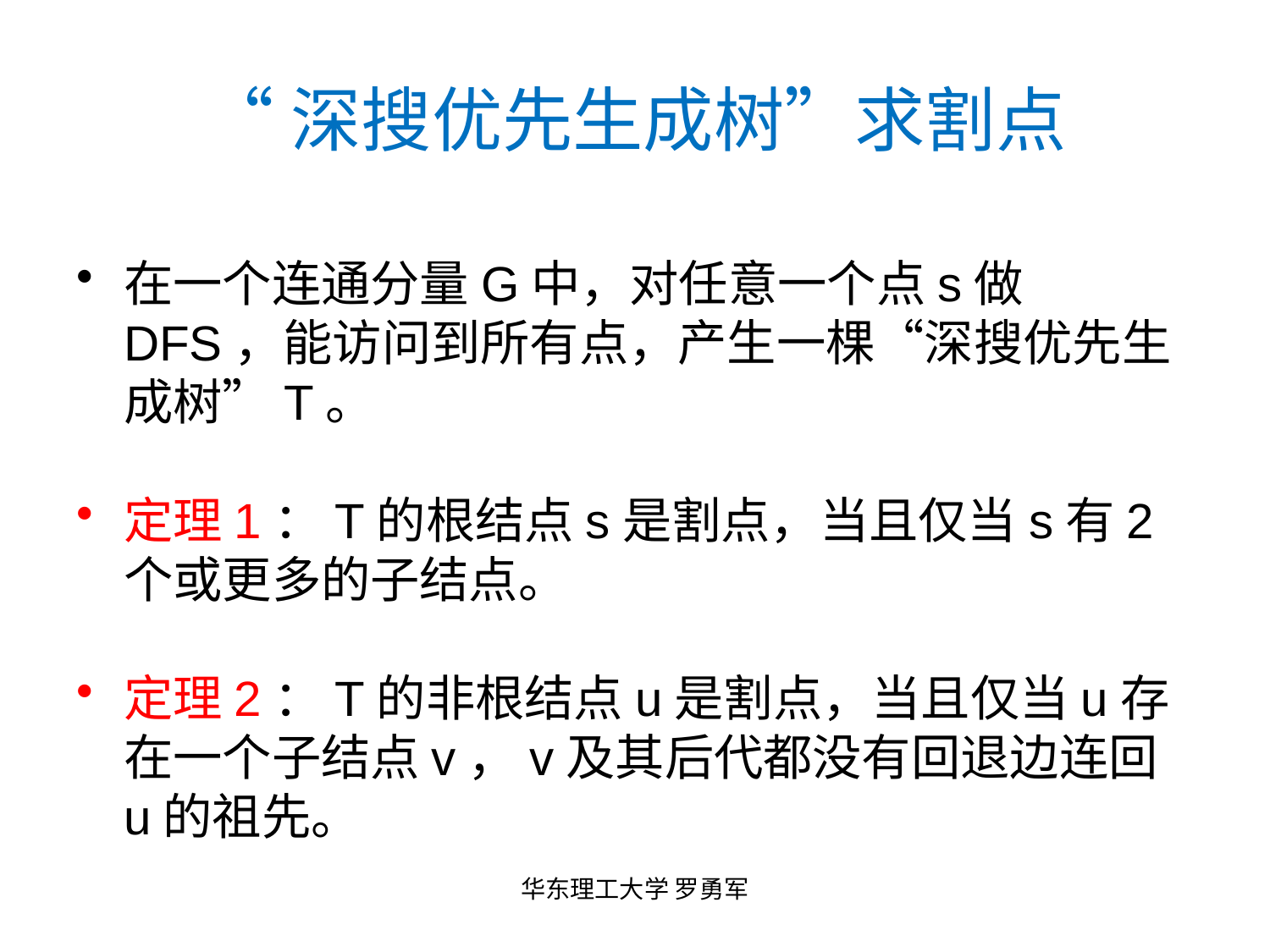

# “深搜优先生成树”求割点
在一个连通分量G中，对任意一个点s做DFS，能访问到所有点，产生一棵“深搜优先生成树”T。

定理1：T的根结点s是割点，当且仅当s有2个或更多的子结点。

定理2：T的非根结点u是割点，当且仅当u存在一个子结点v，v及其后代都没有回退边连回u的祖先。

华东理工大学 罗勇军